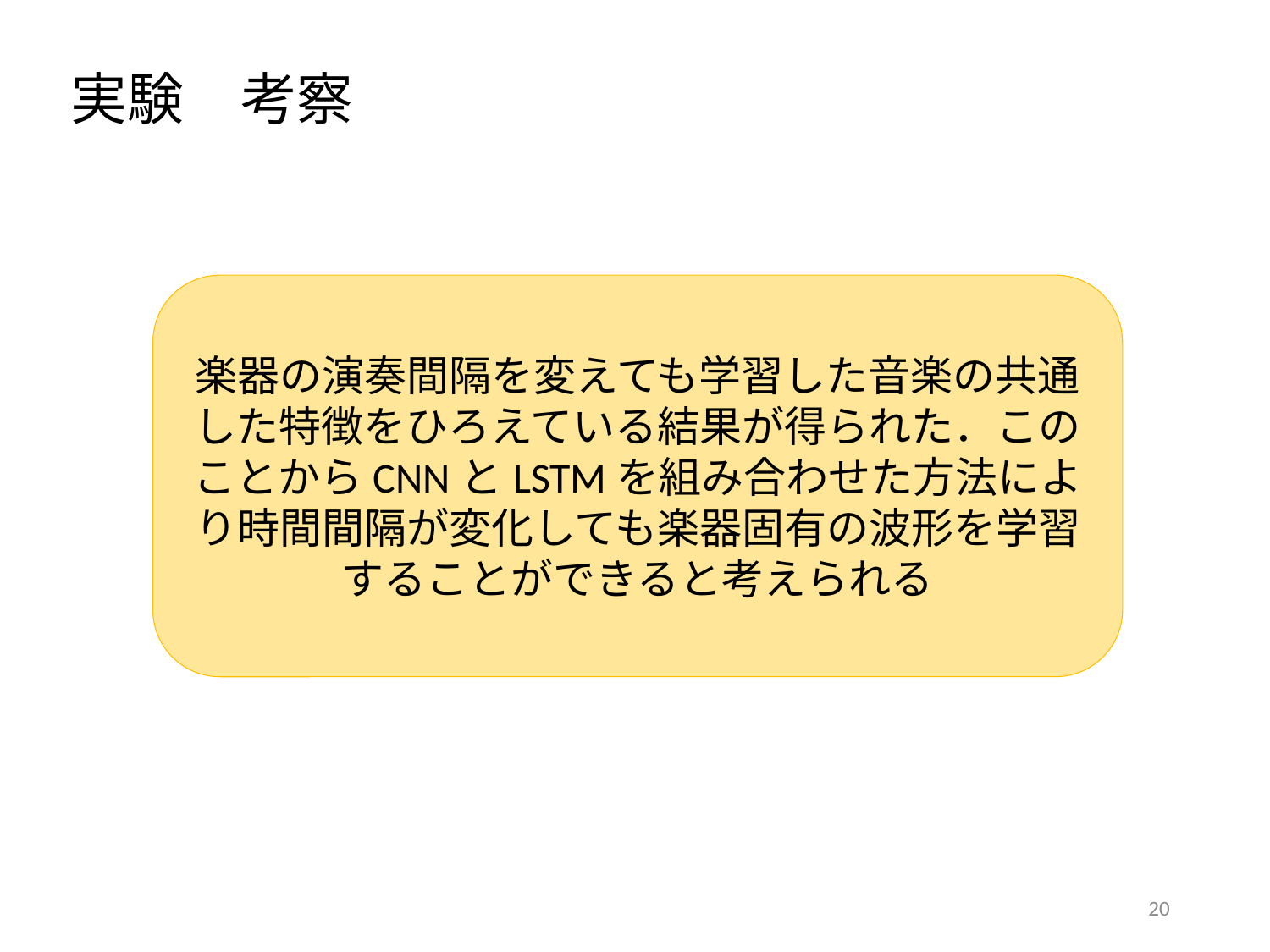

実験　考察
楽器の演奏間隔を変えても学習した音楽の共通した特徴をひろえている結果が得られた．このことからCNNとLSTMを組み合わせた方法により時間間隔が変化しても楽器固有の波形を学習することができると考えられる
20